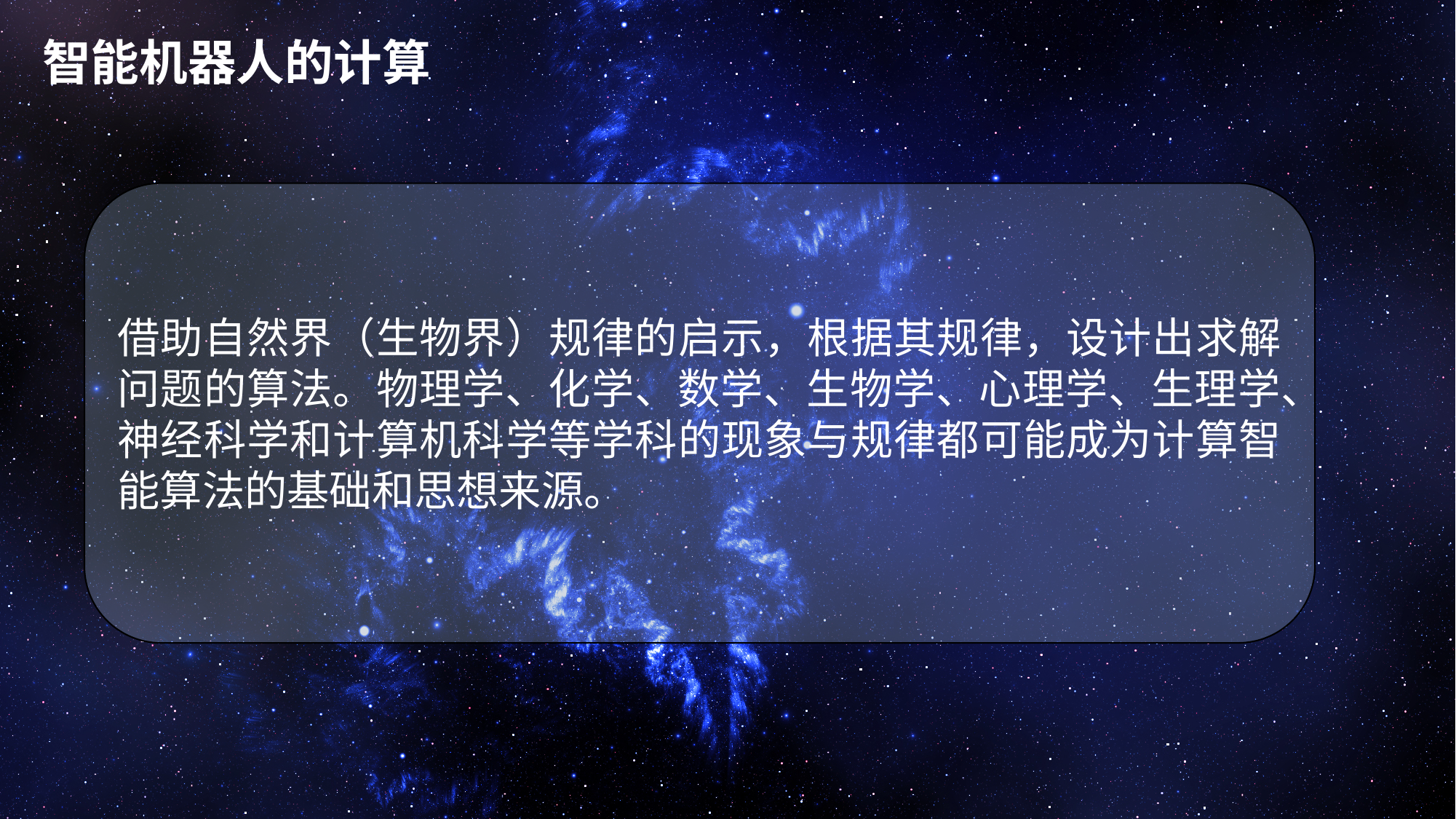

智能机器人的计算
借助自然界（生物界）规律的启示，根据其规律，设计出求解问题的算法。物理学、化学、数学、生物学、心理学、生理学、神经科学和计算机科学等学科的现象与规律都可能成为计算智能算法的基础和思想来源。